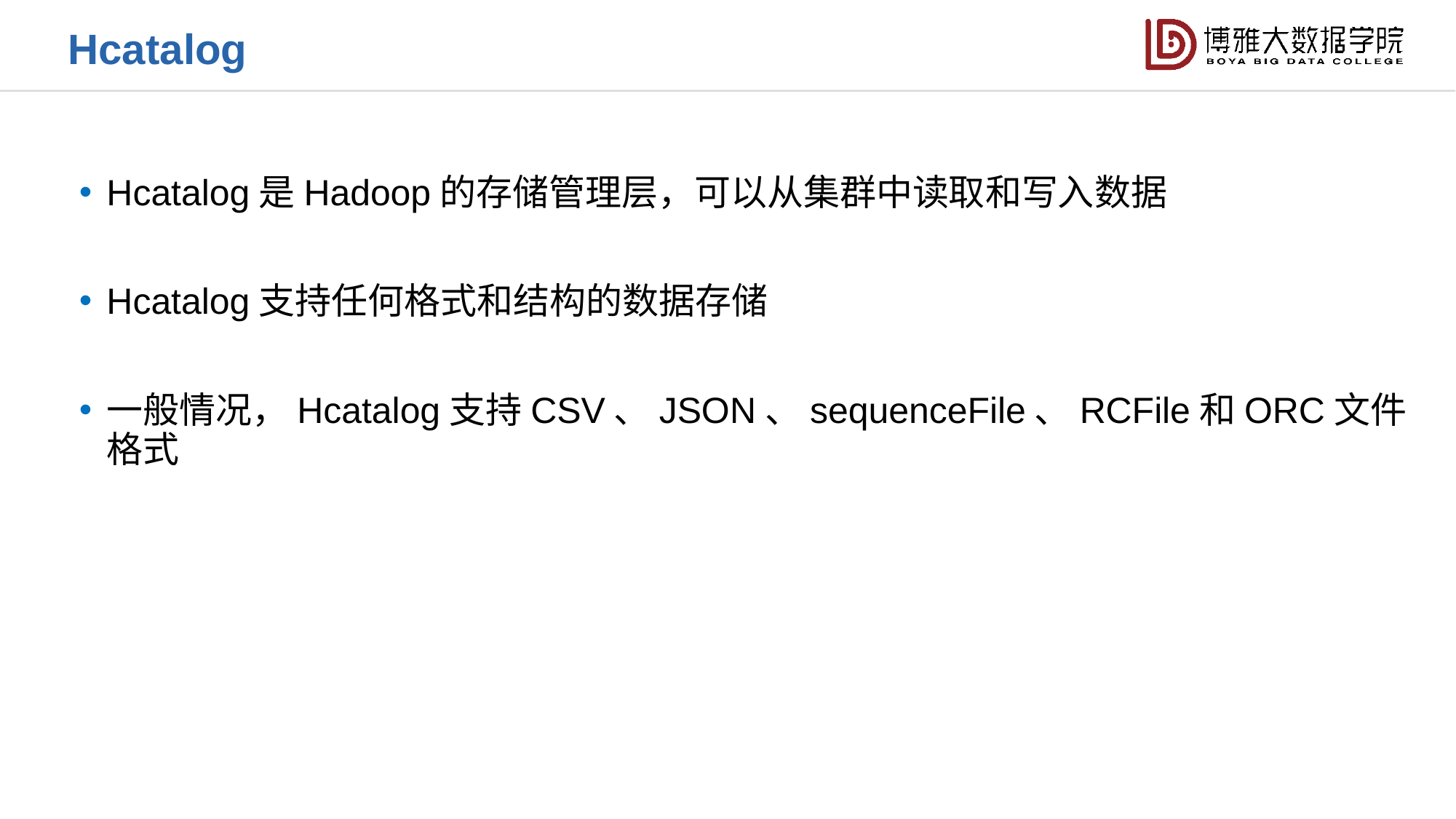

Hcatalog
Hcatalog是Hadoop的存储管理层，可以从集群中读取和写入数据

Hcatalog支持任何格式和结构的数据存储

一般情况，Hcatalog支持CSV、JSON、sequenceFile、RCFile和ORC文件格式